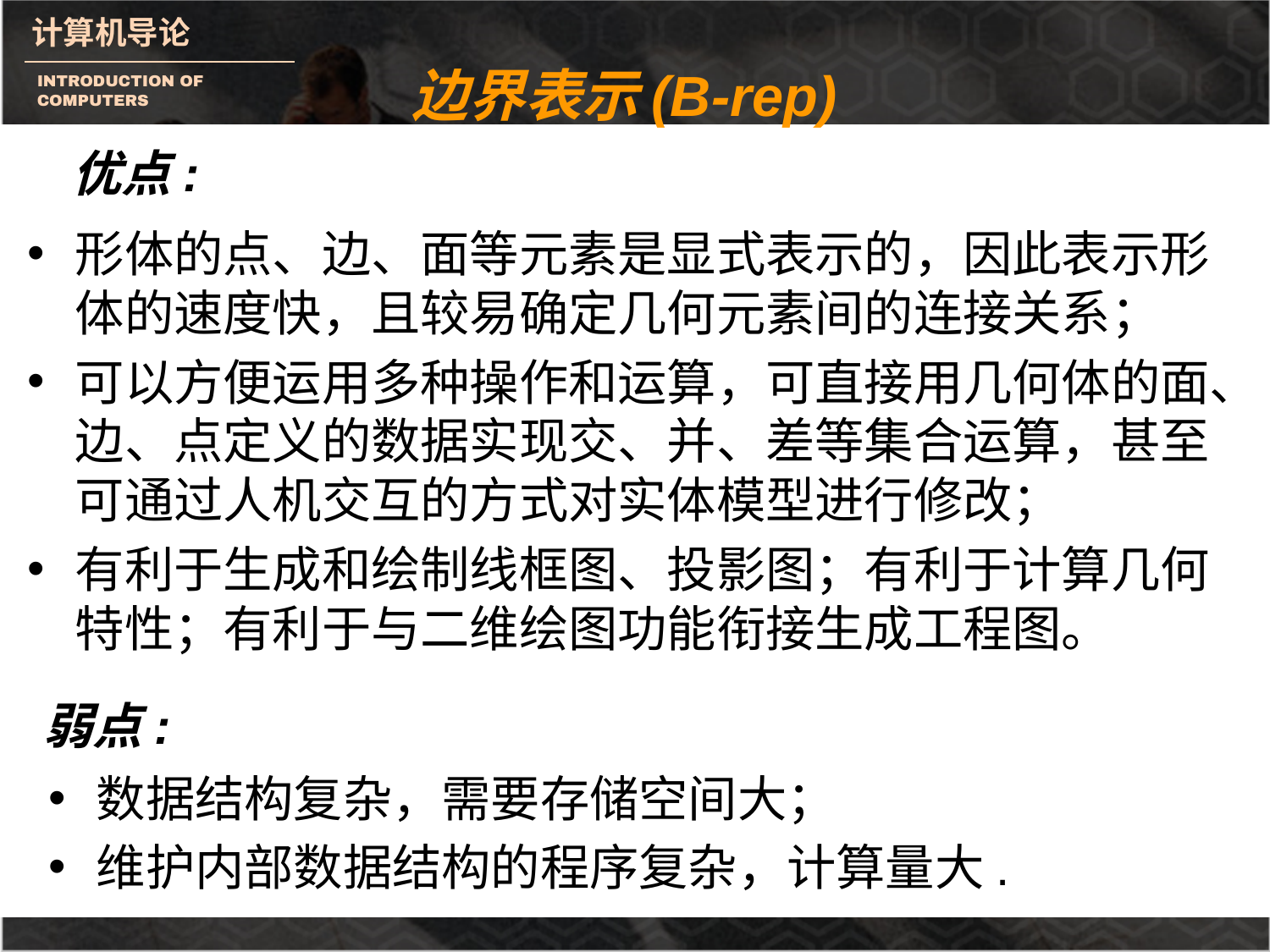

# 边界表示(B-rep)
优点:
形体的点、边、面等元素是显式表示的，因此表示形体的速度快，且较易确定几何元素间的连接关系；
可以方便运用多种操作和运算，可直接用几何体的面、边、点定义的数据实现交、并、差等集合运算，甚至可通过人机交互的方式对实体模型进行修改；
有利于生成和绘制线框图、投影图；有利于计算几何特性；有利于与二维绘图功能衔接生成工程图。
弱点:
数据结构复杂，需要存储空间大；
维护内部数据结构的程序复杂，计算量大.